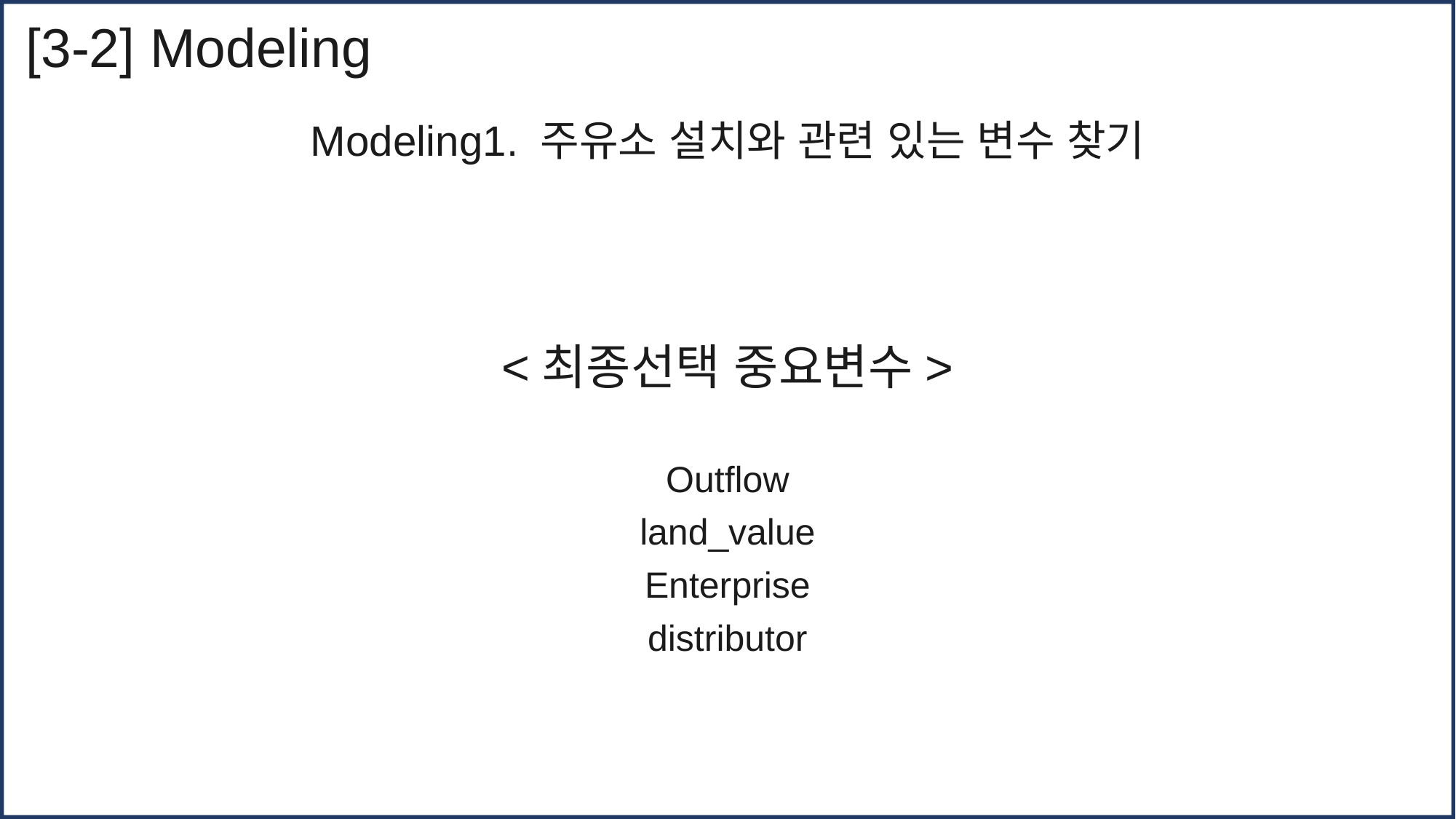

[3-2] Modeling
Modeling1. 주유소 설치와 관련 있는 변수 찾기
<최종선택 중요변수>

Outflow
land_value
Enterprise
distributor